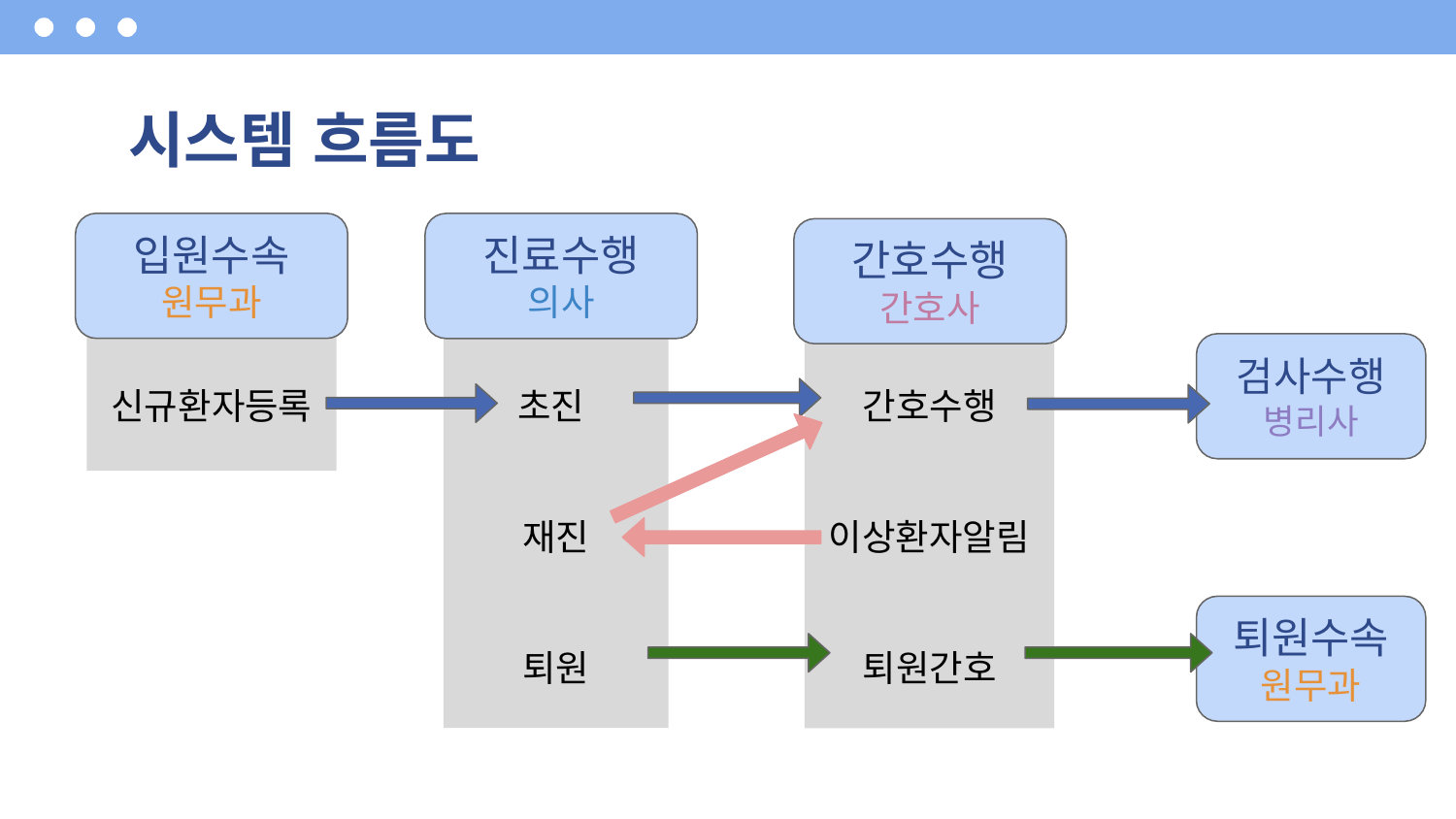

# 시스템 흐름도
입원수속
원무과
진료수행
의사
간호수행
간호사
진료수행
의사

초진

재진

퇴원

간호수행
간호사

간호수행

이상환자알림

퇴원간호

신규환자등록

검사수행
병리사

퇴원수속
원무과